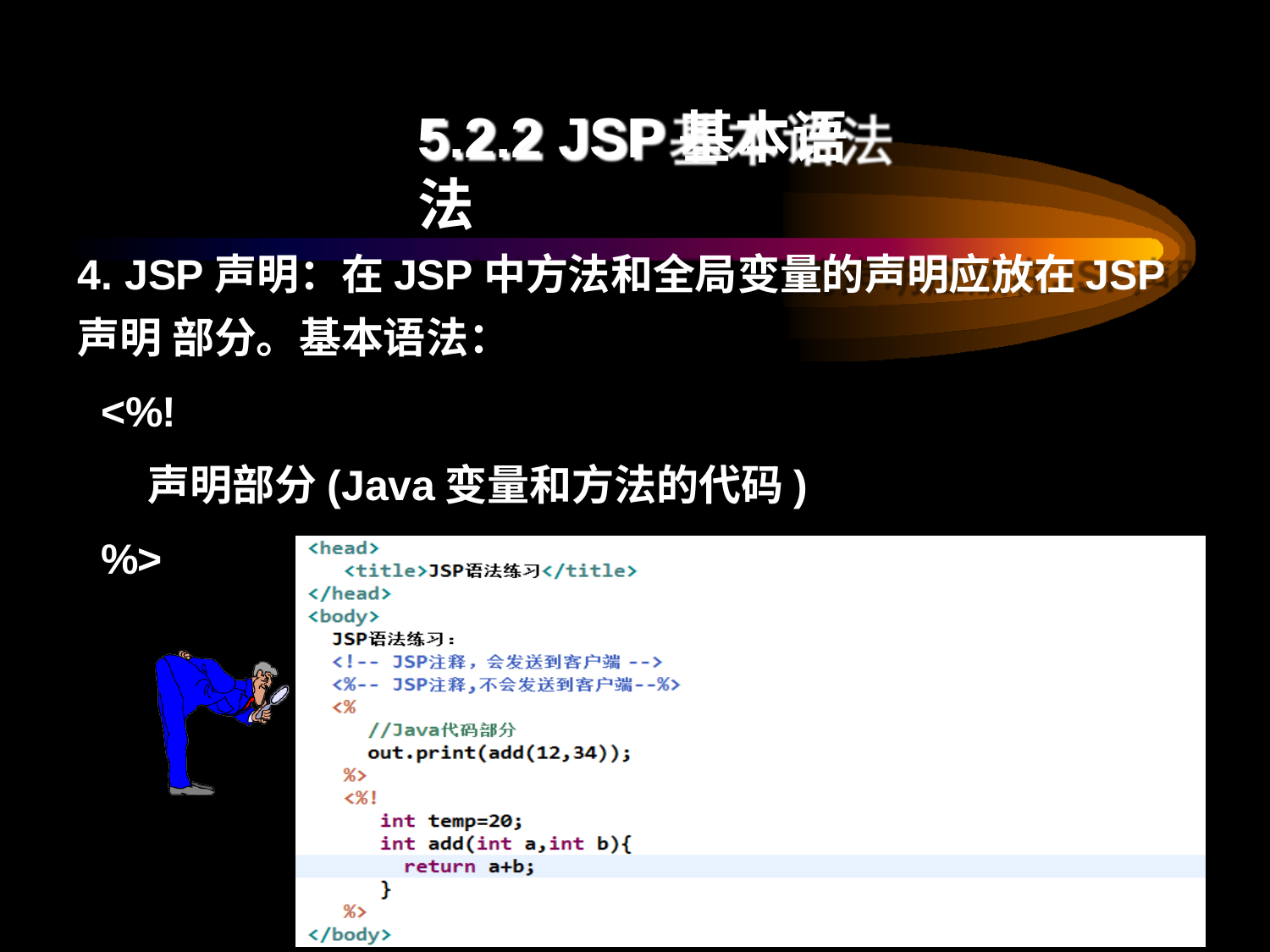

# 5.2.2 JSP基本语法

4. JSP声明：在JSP中方法和全局变量的声明应放在JSP声明 部分。基本语法：
<%!
声明部分(Java变量和方法的代码)
%>